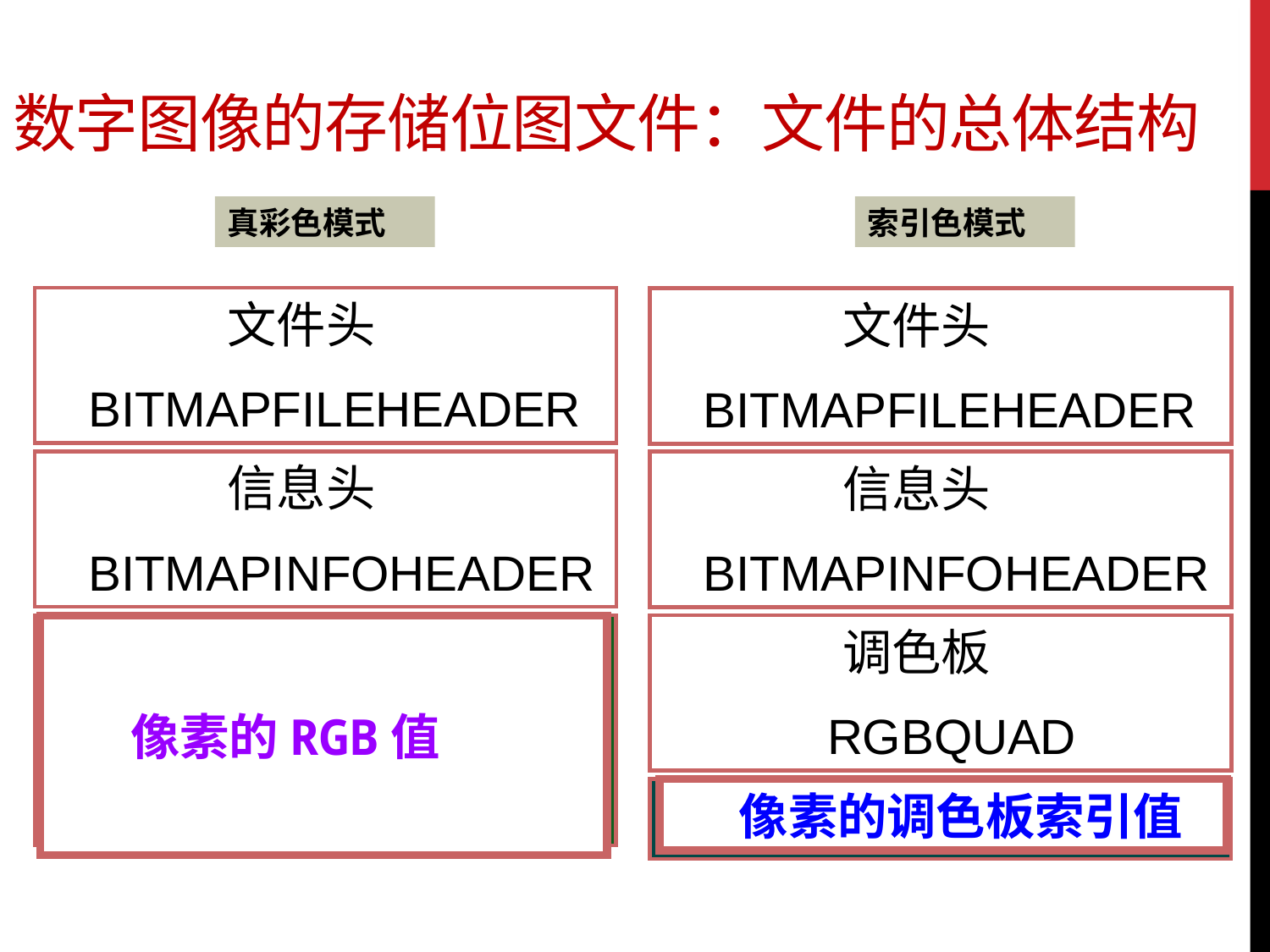

# 数字图像的存储位图文件：文件的总体结构
真彩色模式
索引色模式
                        文件头
   BITMAPFILEHEADER
                        信息头
   BITMAPINFOHEADER

            数据区

                        文件头
   BITMAPFILEHEADER
                        信息头
   BITMAPINFOHEADER
                        调色板
            RGBQUAD
                        数据区

      像素的RGB值

     像素的调色板索引值